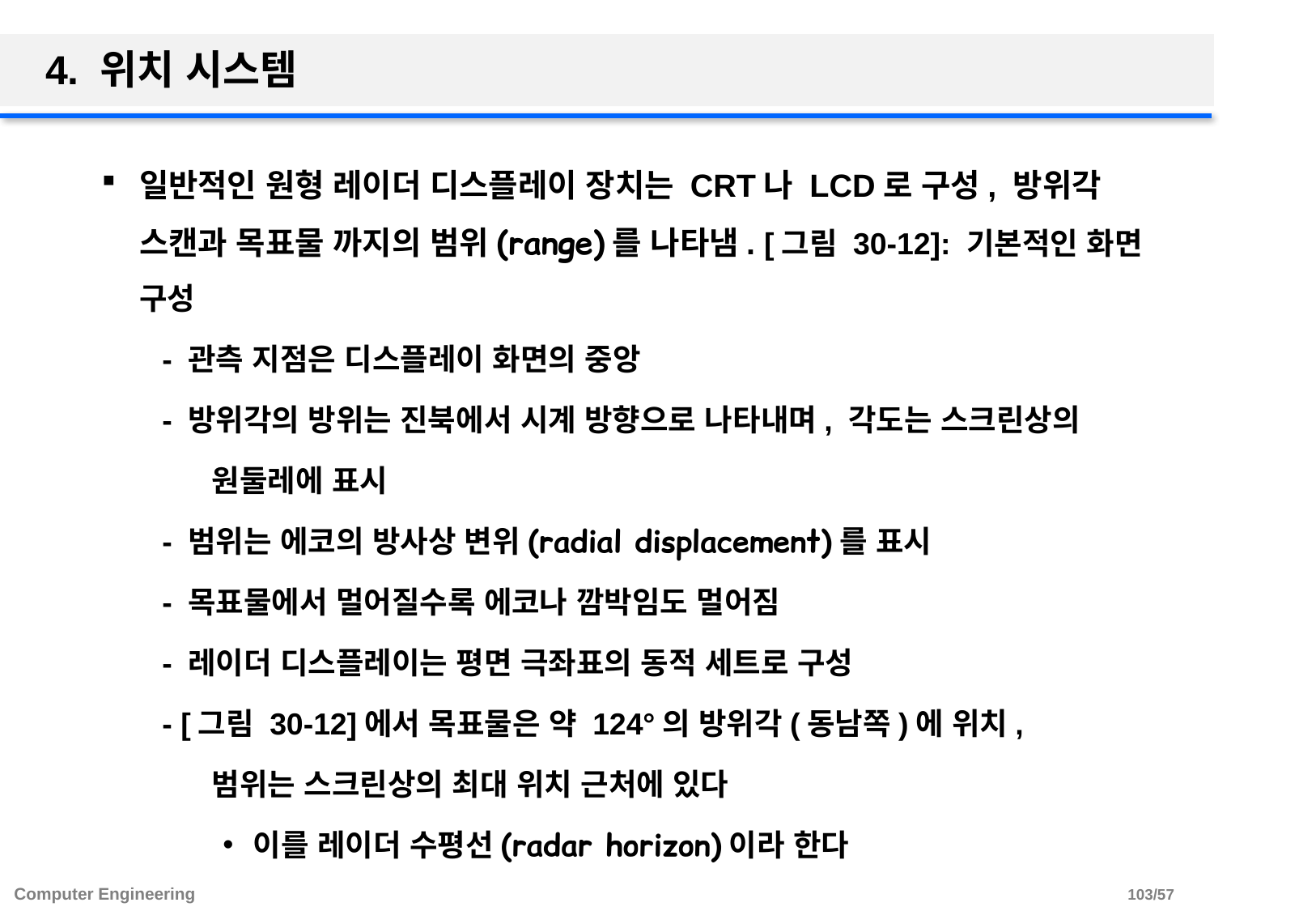

# 4. 위치 시스템
일반적인 원형 레이더 디스플레이 장치는 CRT나 LCD로 구성, 방위각 스캔과 목표물 까지의 범위(range)를 나타냄. [그림 30-12]: 기본적인 화면 구성
- 관측 지점은 디스플레이 화면의 중앙
- 방위각의 방위는 진북에서 시계 방향으로 나타내며, 각도는 스크린상의
     원둘레에 표시
- 범위는 에코의 방사상 변위(radial displacement)를 표시
- 목표물에서 멀어질수록 에코나 깜박임도 멀어짐
- 레이더 디스플레이는 평면 극좌표의 동적 세트로 구성
- [그림 30-12]에서 목표물은 약 124°의 방위각(동남쪽)에 위치,
     범위는 스크린상의 최대 위치 근처에 있다
이를 레이더 수평선(radar horizon)이라 한다